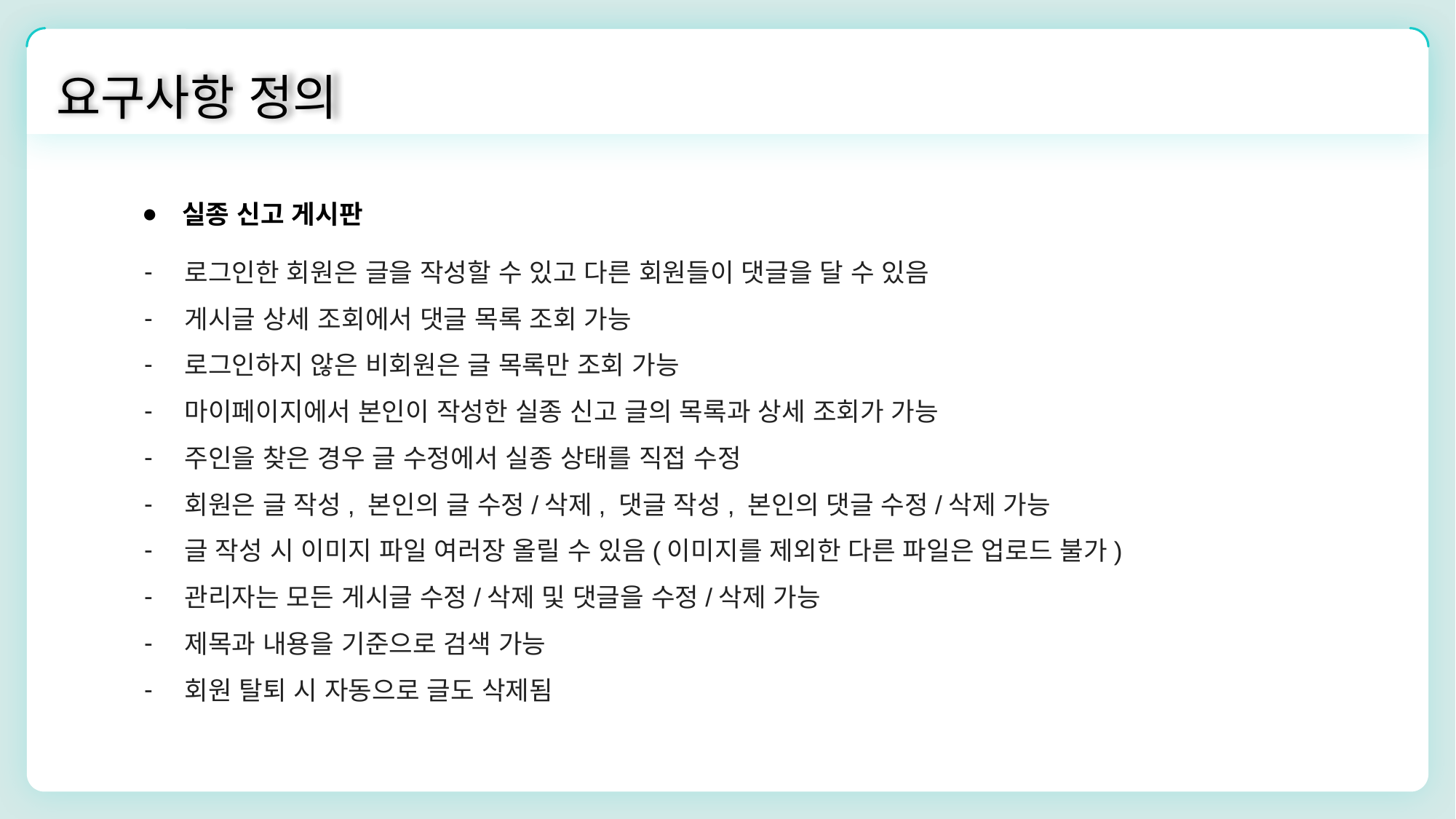

요구사항 정의
실종 신고 게시판

로그인한 회원은 글을 작성할 수 있고 다른 회원들이 댓글을 달 수 있음
게시글 상세 조회에서 댓글 목록 조회 가능
로그인하지 않은 비회원은 글 목록만 조회 가능
마이페이지에서 본인이 작성한 실종 신고 글의 목록과 상세 조회가 가능
주인을 찾은 경우 글 수정에서 실종 상태를 직접 수정
회원은 글 작성, 본인의 글 수정/삭제, 댓글 작성, 본인의 댓글 수정/삭제 가능
글 작성 시 이미지 파일 여러장 올릴 수 있음(이미지를 제외한 다른 파일은 업로드 불가)
관리자는 모든 게시글 수정/삭제 및 댓글을 수정/삭제 가능
제목과 내용을 기준으로 검색 가능
회원 탈퇴 시 자동으로 글도 삭제됨